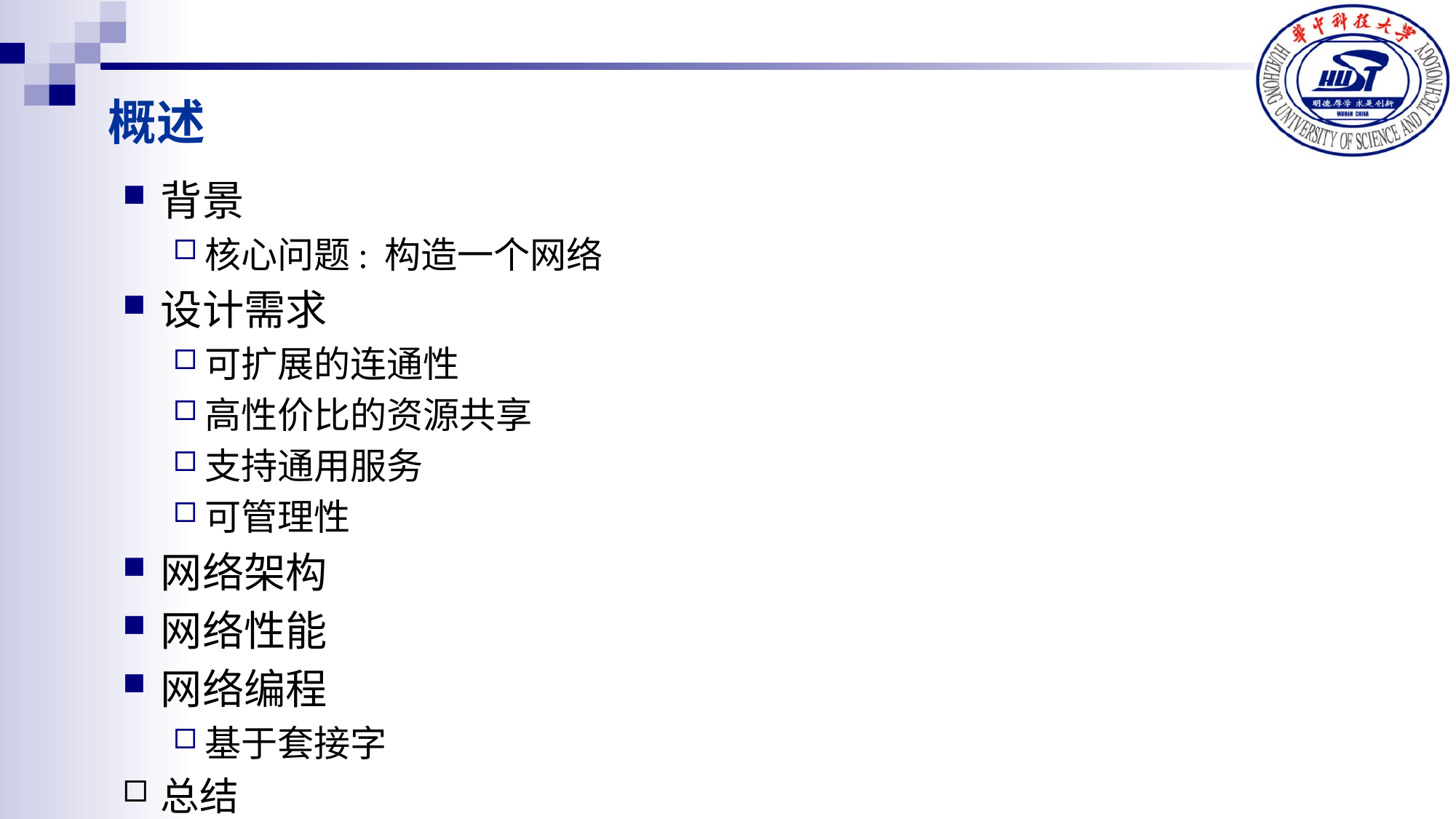

# 概述
背景
核心问题: 构造一个网络
设计需求
可扩展的连通性
高性价比的资源共享
支持通用服务
可管理性
网络架构
网络性能
网络编程
基于套接字
总结

-23-